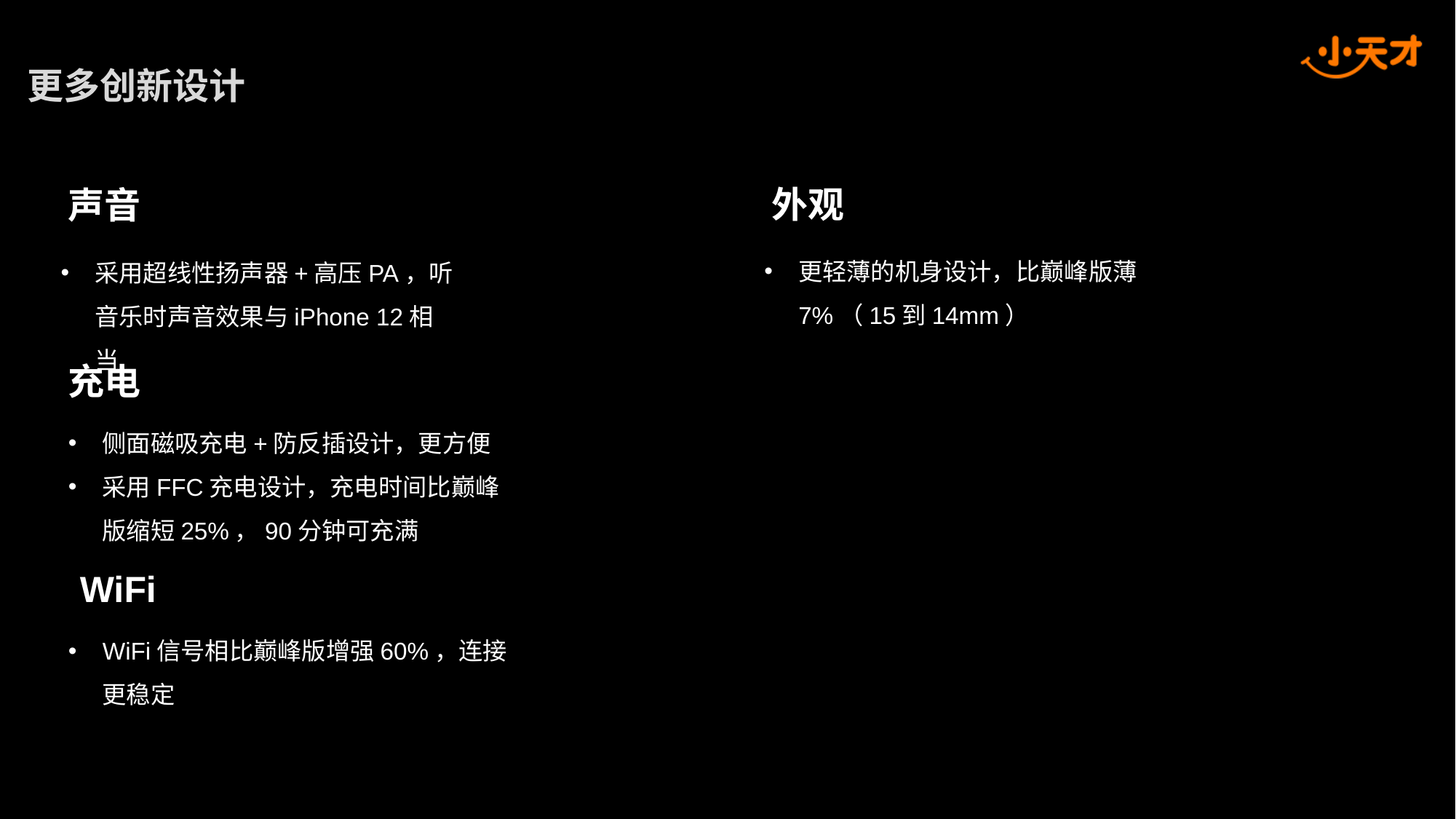

更多创新设计
外观
声音
更轻薄的机身设计，比巅峰版薄7%（15到14mm）
采用超线性扬声器+高压PA，听音乐时声音效果与iPhone 12相当
充电
侧面磁吸充电+防反插设计，更方便
采用FFC充电设计，充电时间比巅峰版缩短25%，90分钟可充满
WiFi
WiFi信号相比巅峰版增强60%，连接更稳定